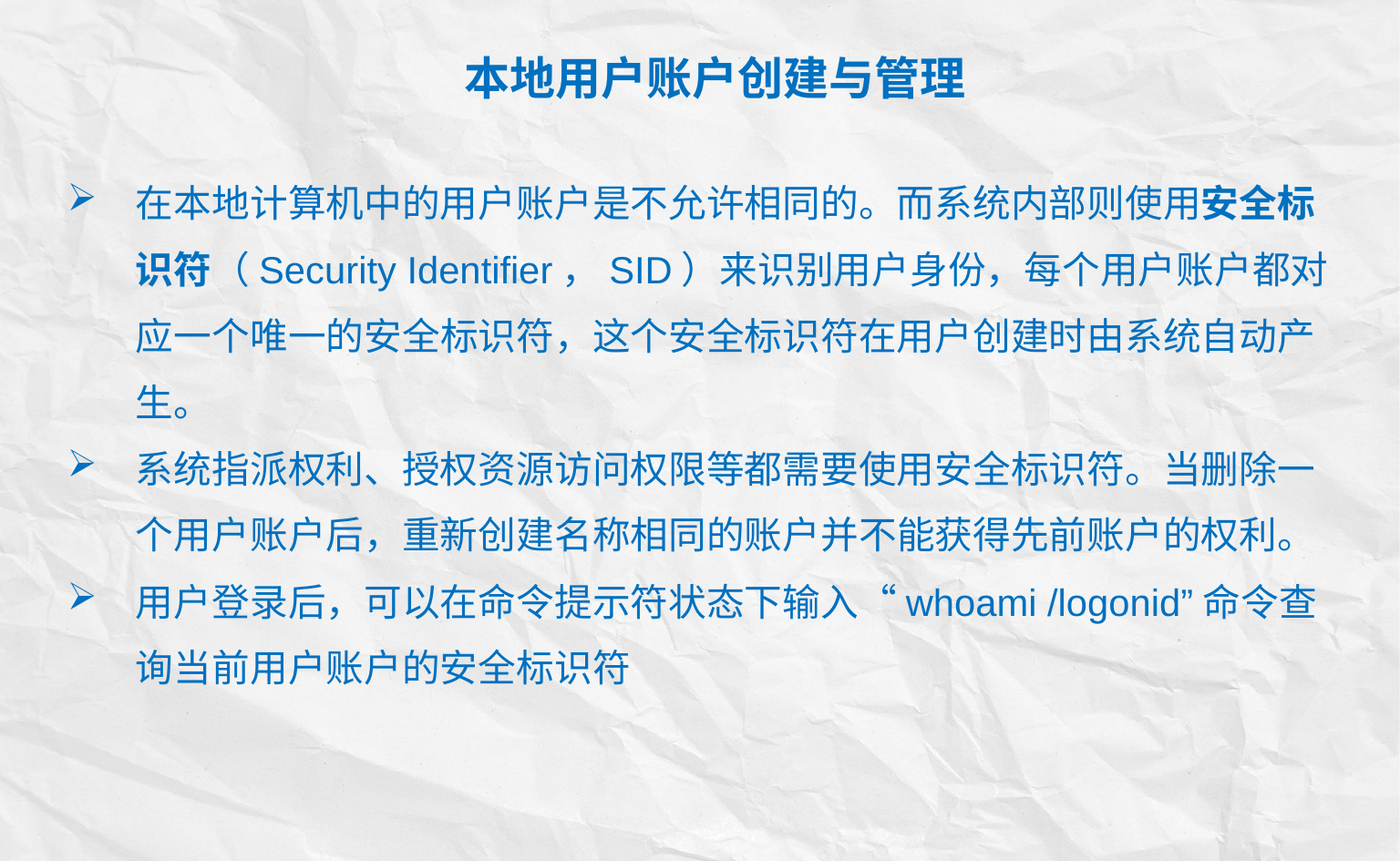

本地用户账户创建与管理
在本地计算机中的用户账户是不允许相同的。而系统内部则使用安全标识符（Security Identifier，SID）来识别用户身份，每个用户账户都对应一个唯一的安全标识符，这个安全标识符在用户创建时由系统自动产生。
系统指派权利、授权资源访问权限等都需要使用安全标识符。当删除一个用户账户后，重新创建名称相同的账户并不能获得先前账户的权利。
用户登录后，可以在命令提示符状态下输入“whoami /logonid”命令查询当前用户账户的安全标识符

26